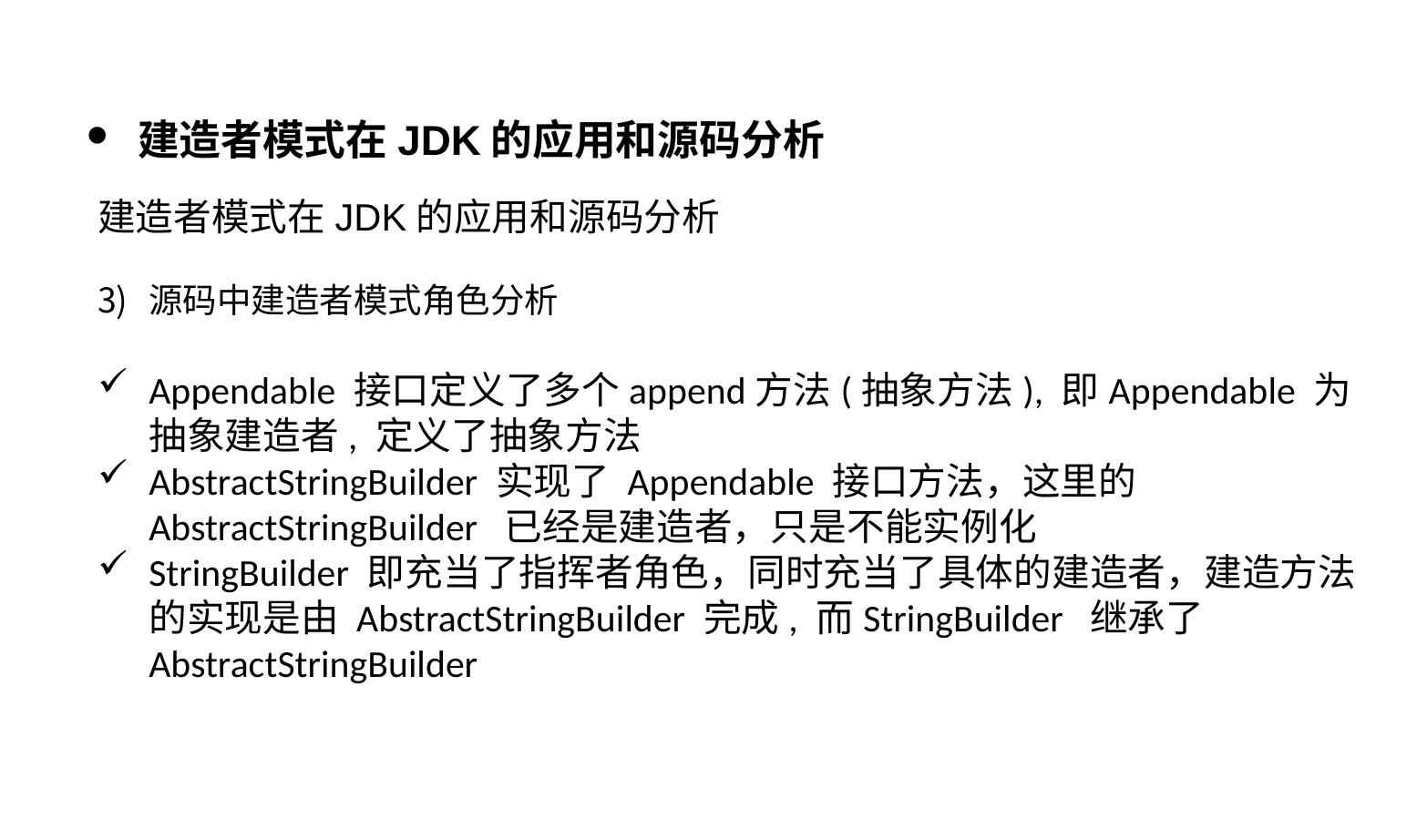

建造者模式在JDK的应用和源码分析

建造者模式在JDK的应用和源码分析

源码中建造者模式角色分析

Appendable 接口定义了多个append方法(抽象方法), 即Appendable 为抽象建造者, 定义了抽象方法
AbstractStringBuilder 实现了 Appendable 接口方法，这里的 AbstractStringBuilder  已经是建造者，只是不能实例化
StringBuilder 即充当了指挥者角色，同时充当了具体的建造者，建造方法的实现是由 AbstractStringBuilder 完成, 而StringBuilder  继承了AbstractStringBuilder